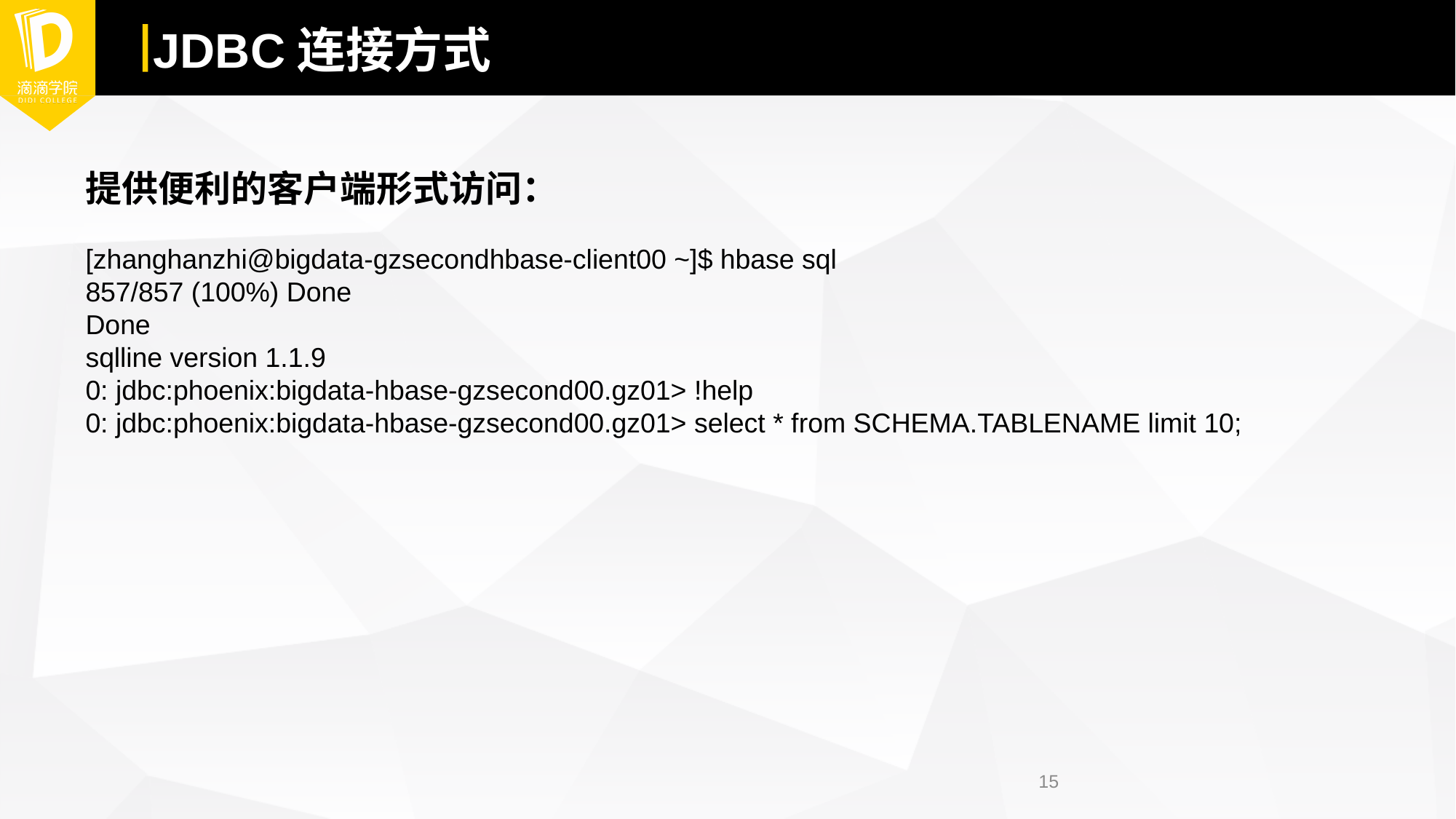

# JDBC连接方式
提供便利的客户端形式访问：

[zhanghanzhi@bigdata-gzsecondhbase-client00 ~]$ hbase sql
857/857 (100%) Done
Done
sqlline version 1.1.9
0: jdbc:phoenix:bigdata-hbase-gzsecond00.gz01> !help
0: jdbc:phoenix:bigdata-hbase-gzsecond00.gz01> select * from SCHEMA.TABLENAME limit 10;

15